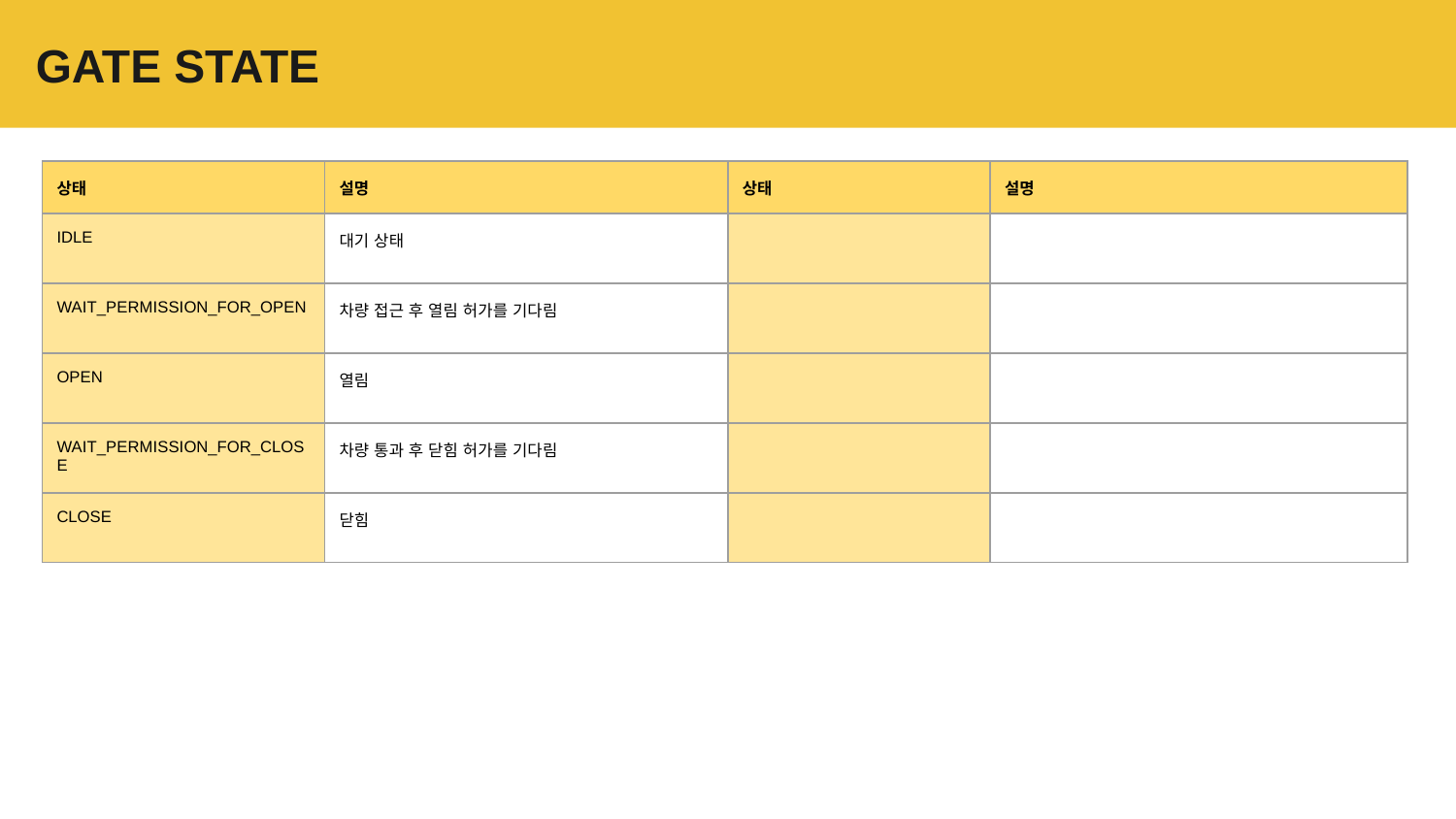

# GATE STATE
| 상태 | 설명 | 상태 | 설명 |
| --- | --- | --- | --- |
| IDLE | 대기 상태 |  |  |
| WAIT\_PERMISSION\_FOR\_OPEN | 차량 접근 후 열림 허가를 기다림 |  |  |
| OPEN | 열림 |  |  |
| WAIT\_PERMISSION\_FOR\_CLOSE | 차량 통과 후 닫힘 허가를 기다림 |  |  |
| CLOSE | 닫힘 |  |  |